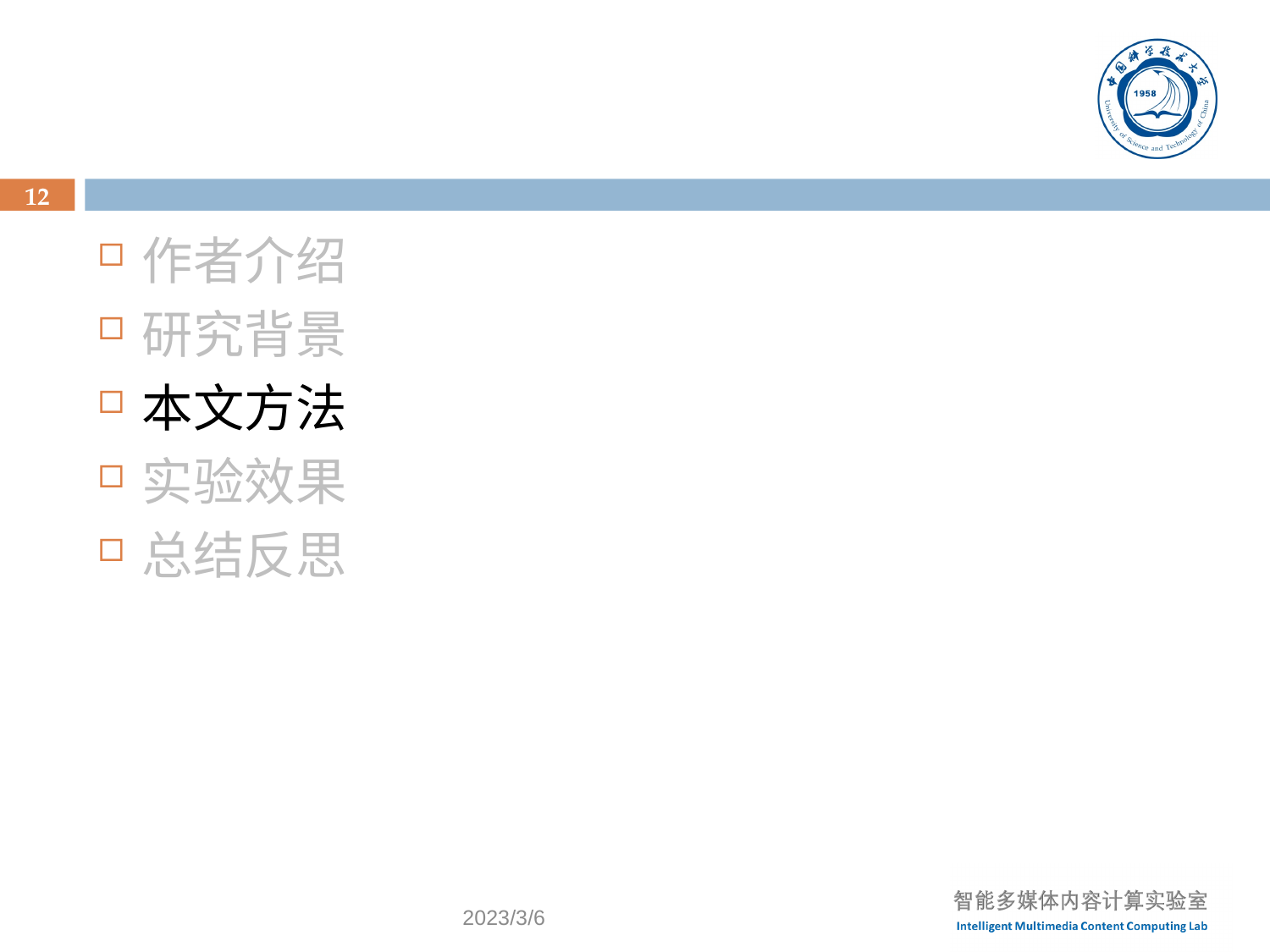

#
12
作者介绍
研究背景
本文方法
实验效果
总结反思
2023/3/6